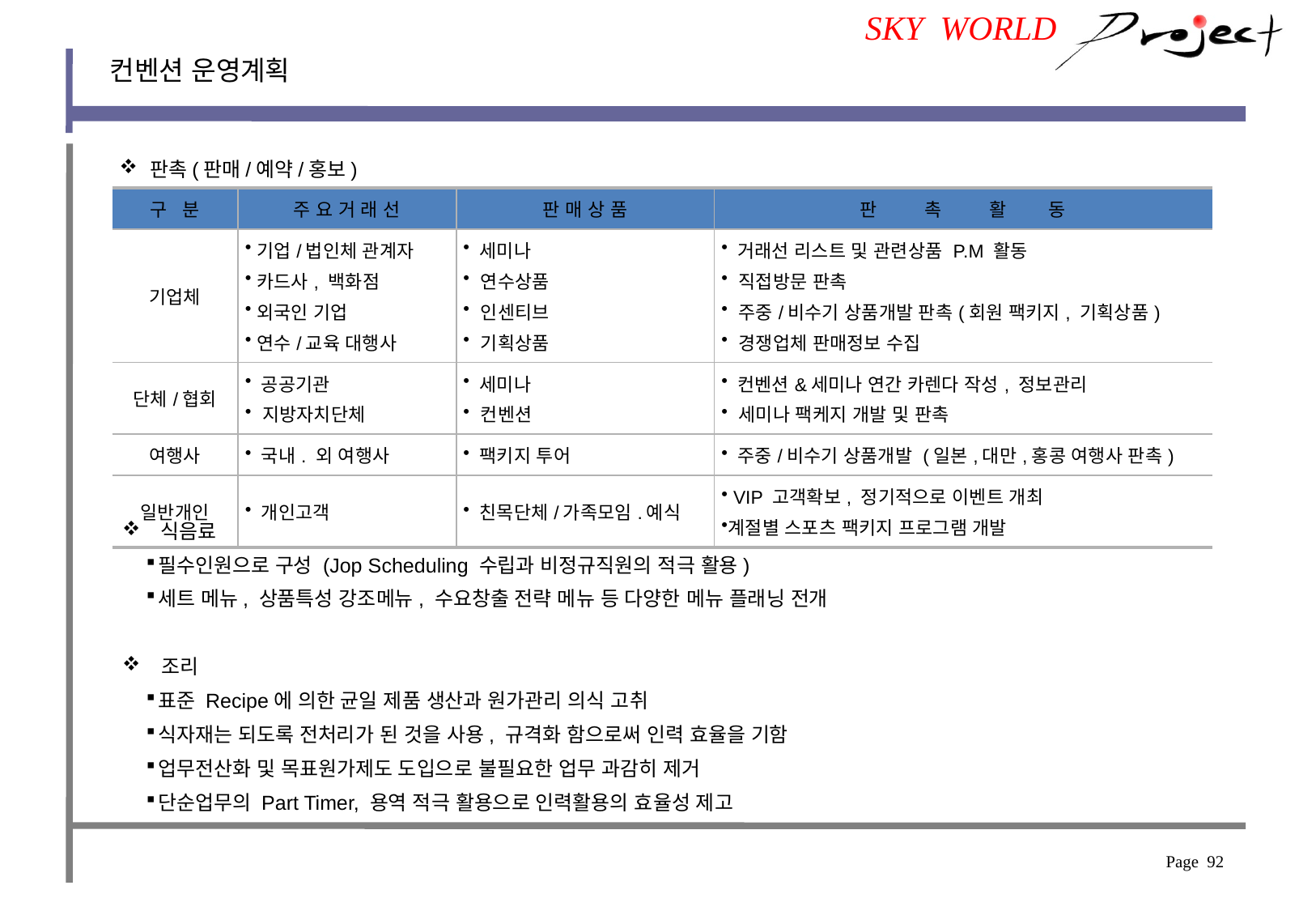

SKY  WORLD
컨벤션 운영계획
판촉(판매/예약/홍보)
| 구 분 | 주 요 거 래 선 | 판 매 상 품 | 판 촉 활 동 |
| --- | --- | --- | --- |
| 기업체 | 기업/법인체 관계자 카드사, 백화점 외국인 기업 연수/교육 대행사 | 세미나 연수상품 인센티브 기획상품 | 거래선 리스트 및 관련상품 P.M 활동 직접방문 판촉 주중/비수기 상품개발 판촉(회원 팩키지, 기획상품) 경쟁업체 판매정보 수집 |
| 단체/협회 | 공공기관 지방자치단체 | 세미나 컨벤션 | 컨벤션&세미나 연간 카렌다 작성, 정보관리 세미나 팩케지 개발 및 판촉 |
| 여행사 | 국내. 외 여행사 | 팩키지 투어 | 주중/비수기 상품개발 (일본,대만,홍콩 여행사 판촉) |
| 일반개인 | 개인고객 | 친목단체/가족모임.예식 | VIP 고객확보, 정기적으로 이벤트 개최 계절별 스포츠 팩키지 프로그램 개발 |
 식음료
필수인원으로 구성 (Jop Scheduling 수립과 비정규직원의 적극 활용)
세트 메뉴, 상품특성 강조메뉴, 수요창출 전략 메뉴 등 다양한 메뉴 플래닝 전개

 조리
표준 Recipe에 의한 균일 제품 생산과 원가관리 의식 고취
식자재는 되도록 전처리가 된 것을 사용, 규격화 함으로써 인력 효율을 기함
업무전산화 및 목표원가제도 도입으로 불필요한 업무 과감히 제거
단순업무의 Part Timer, 용역 적극 활용으로 인력활용의 효율성 제고